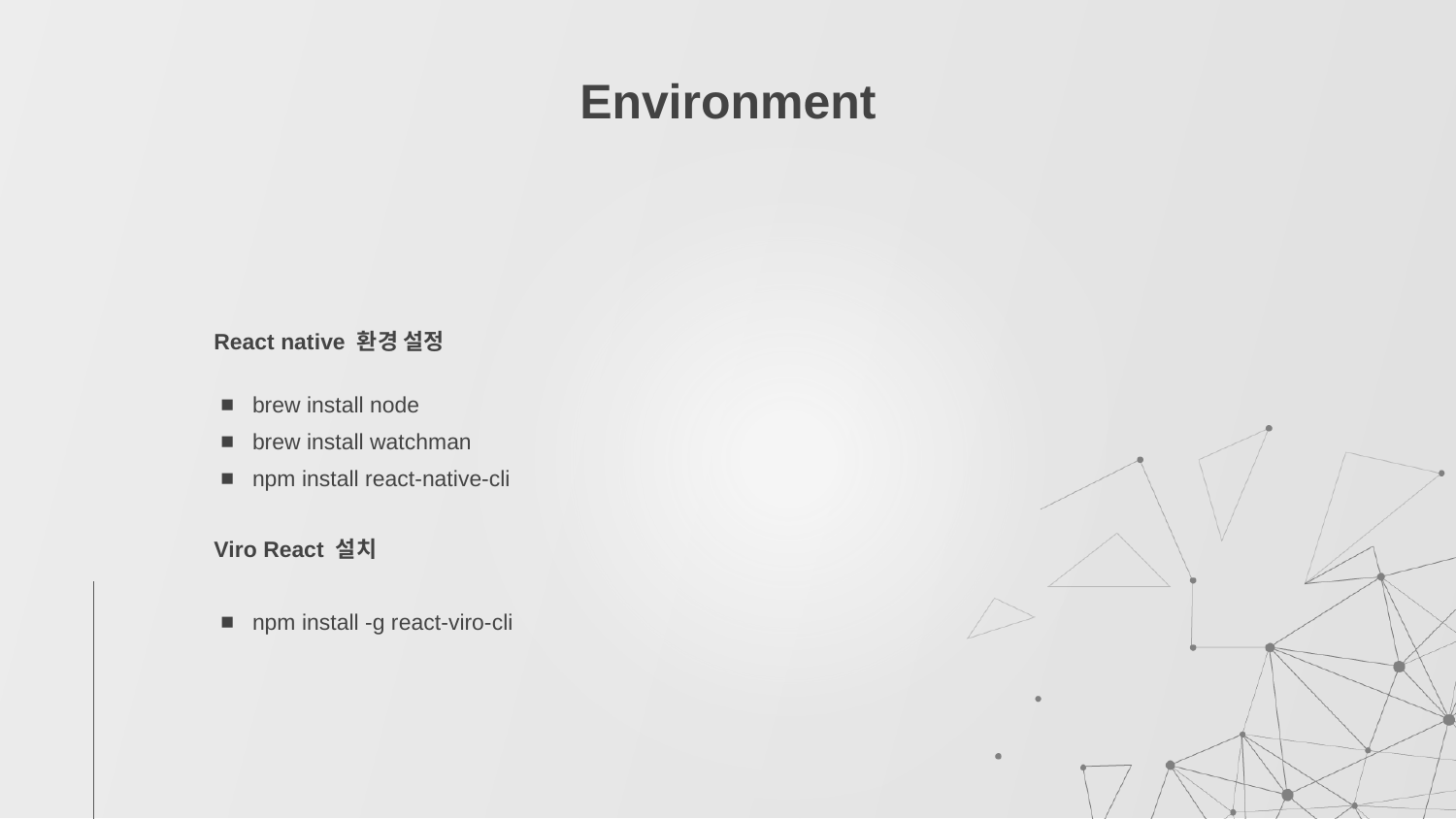

# Environment
React native 환경 설정
brew install node
brew install watchman
npm install react-native-cli

Viro React 설치

npm install -g react-viro-cli